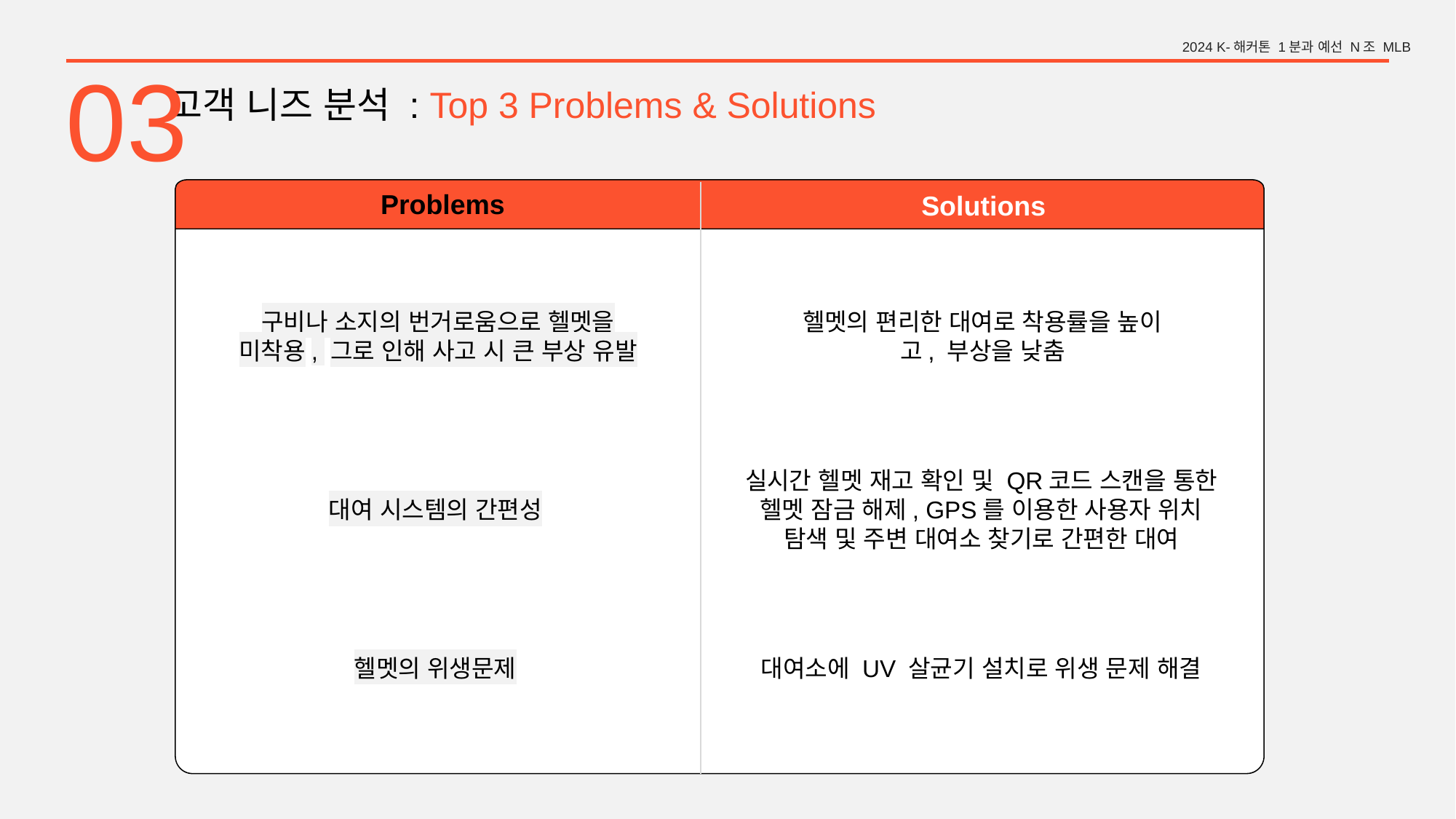

2024 K-해커톤 1분과 예선 N조 MLB
03
고객 니즈 분석 : Top 3 Problems & Solutions

Problems
Solutions
헬멧의 편리한 대여로 착용률을 높이고, 부상을 낮춤
구비나 소지의 번거로움으로 헬멧을 미착용, 그로 인해 사고 시 큰 부상 유발
실시간 헬멧 재고 확인 및 QR코드 스캔을 통한
헬멧 잠금 해제, GPS를 이용한 사용자 위치 탐색 및 주변 대여소 찾기로 간편한 대여
대여 시스템의 간편성
헬멧의 위생문제
대여소에 UV 살균기 설치로 위생 문제 해결